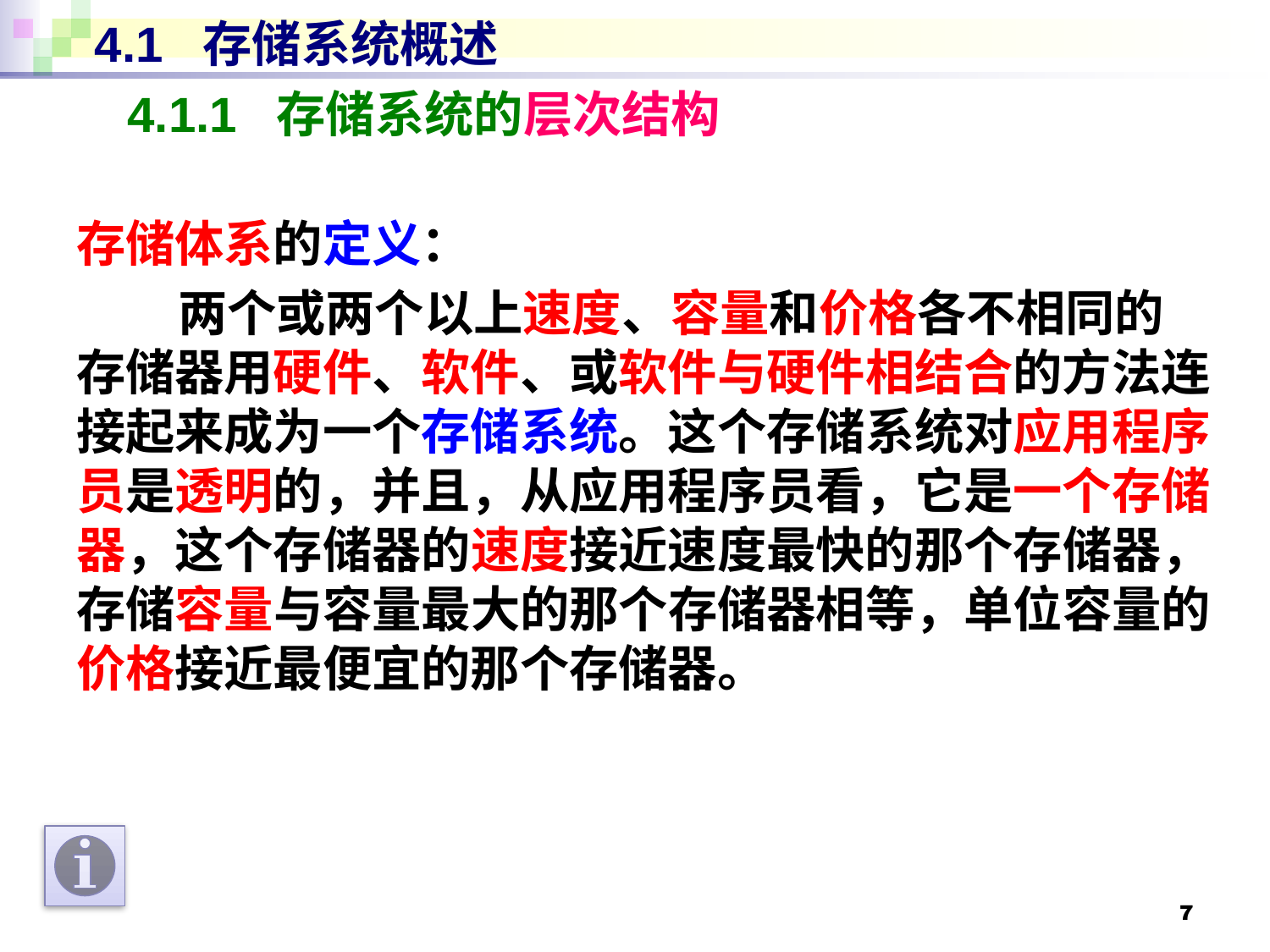

# 4.1  存储系统概述
4.1.1  存储系统的层次结构
存储体系的定义：
        两个或两个以上速度、容量和价格各不相同的存储器用硬件、软件、或软件与硬件相结合的方法连接起来成为一个存储系统。这个存储系统对应用程序员是透明的，并且，从应用程序员看，它是一个存储器，这个存储器的速度接近速度最快的那个存储器，存储容量与容量最大的那个存储器相等，单位容量的价格接近最便宜的那个存储器。

7